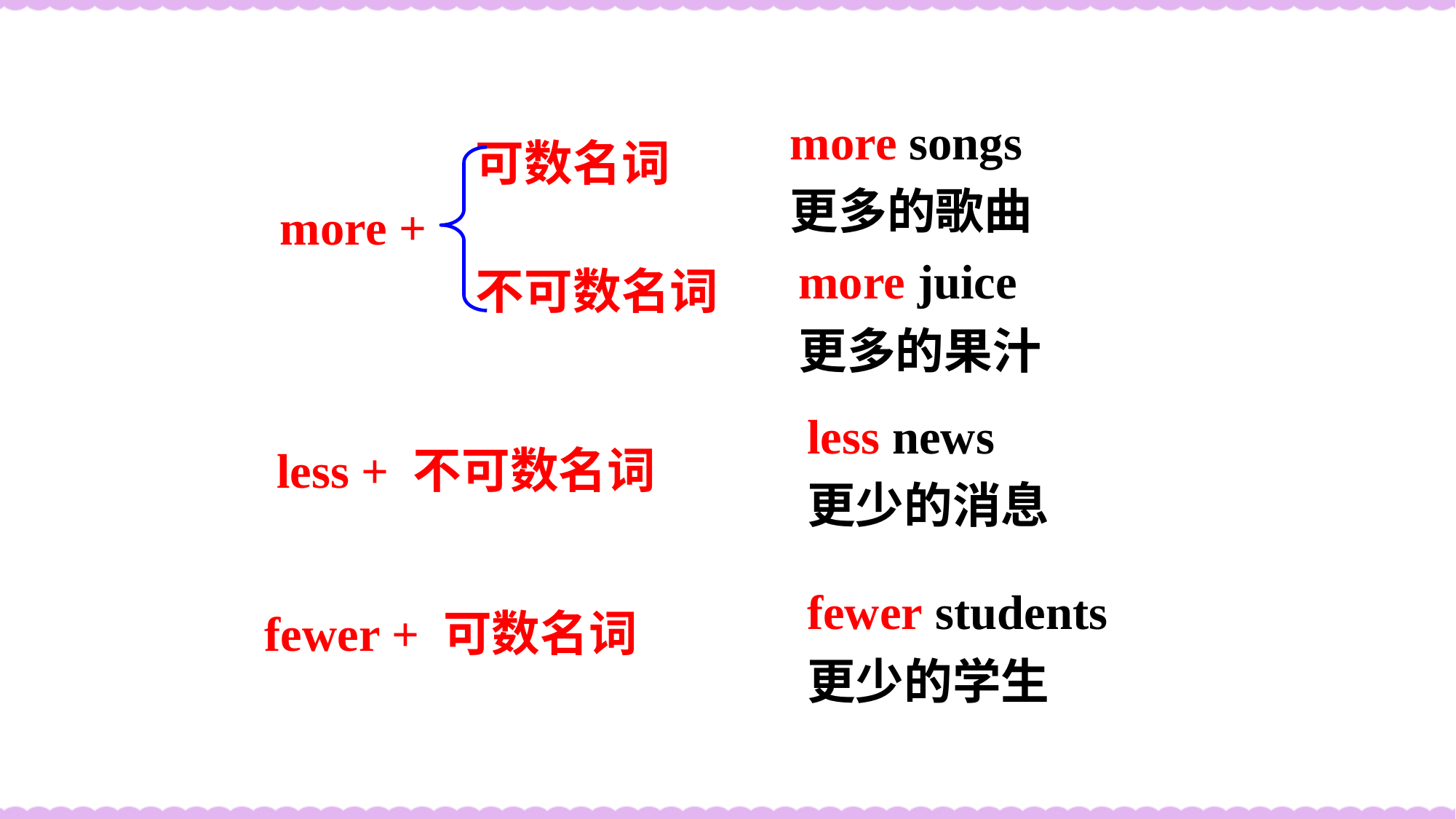

more songs
更多的歌曲
                     可数名词
    more +
                     不可数名词

more juice
更多的果汁
less news
更少的消息
   less + 不可数名词
fewer students
更少的学生
  fewer + 可数名词